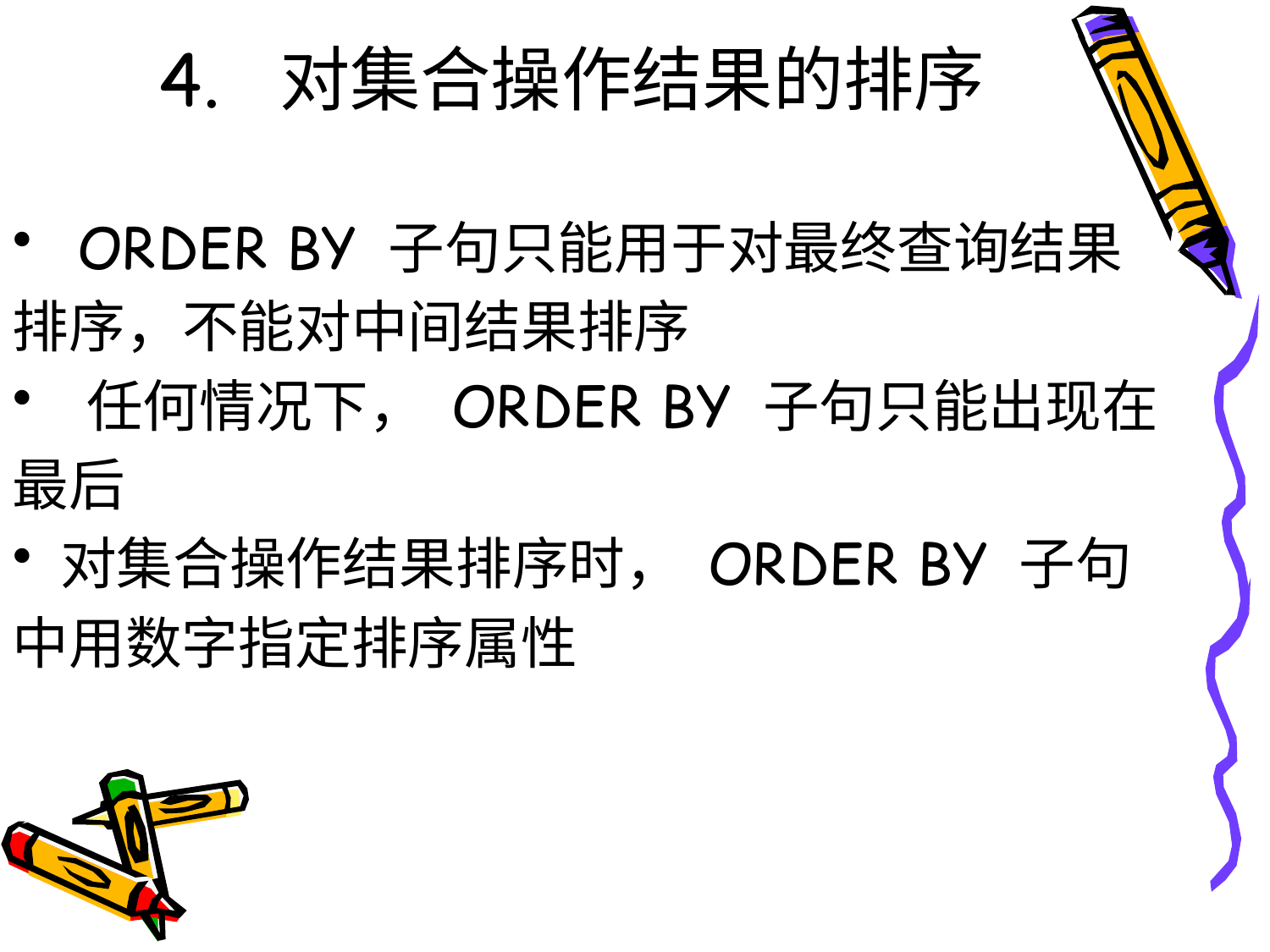

# 4.  对集合操作结果的排序
 ORDER BY 子句只能用于对最终查询结果
排序，不能对中间结果排序
 任何情况下， ORDER BY 子句只能出现在
最后
对集合操作结果排序时， ORDER BY 子句
中用数字指定排序属性